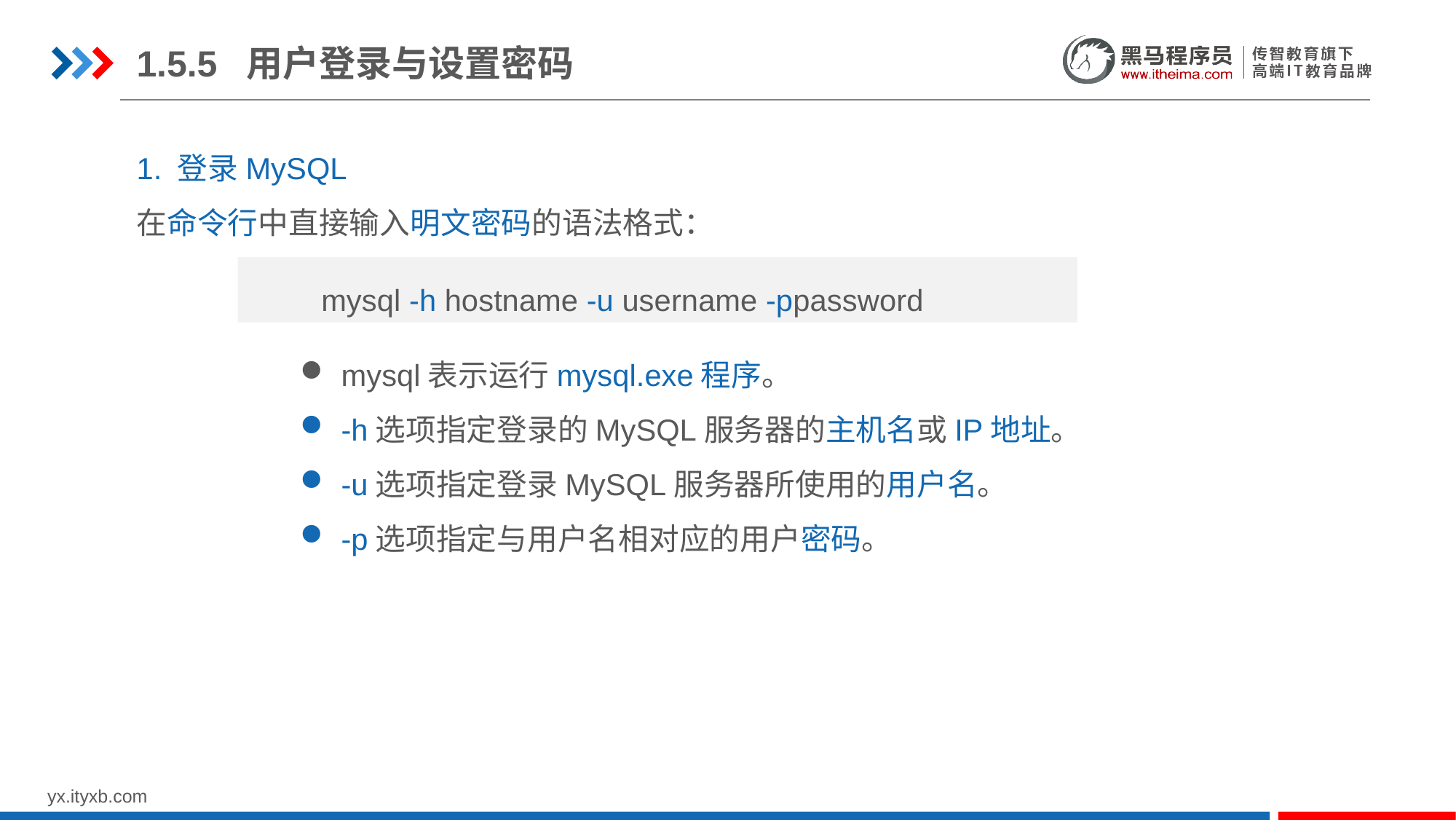

1.5.5  用户登录与设置密码
1. 登录MySQL
在命令行中直接输入明文密码的语法格式：
mysql -h hostname -u username -ppassword
mysql表示运行mysql.exe程序。
-h选项指定登录的MySQL服务器的主机名或IP地址。
-u选项指定登录MySQL服务器所使用的用户名。
-p选项指定与用户名相对应的用户密码。